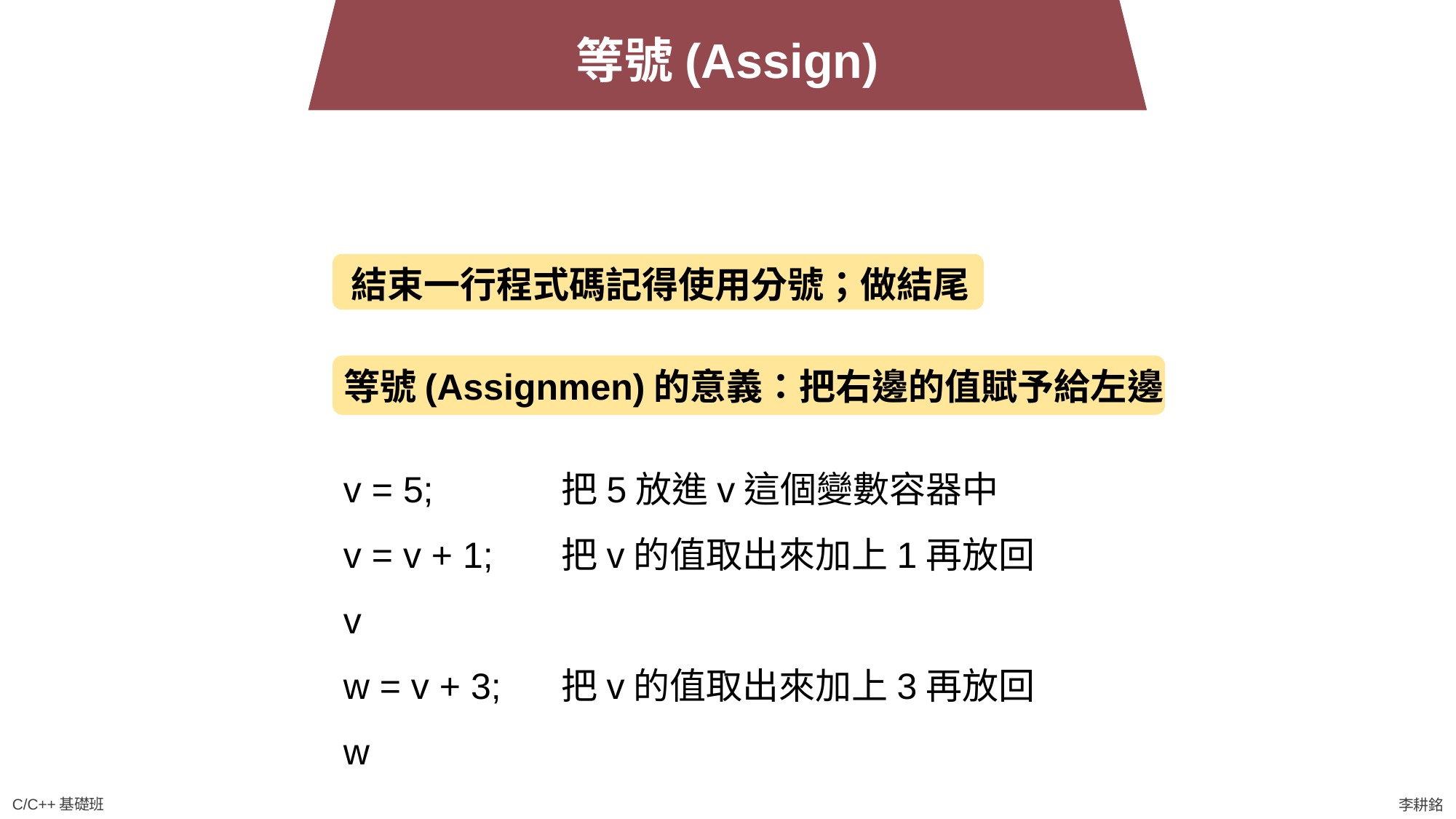

等號(Assign)

結束一行程式碼記得使用分號；做結尾

等號(Assignmen)的意義：把右邊的值賦予給左邊
v = 5;		把5放進v這個變數容器中
v = v + 1; 	把v的值取出來加上1再放回v
w = v + 3; 	把v的值取出來加上3再放回w
C/C++基礎班
李耕銘